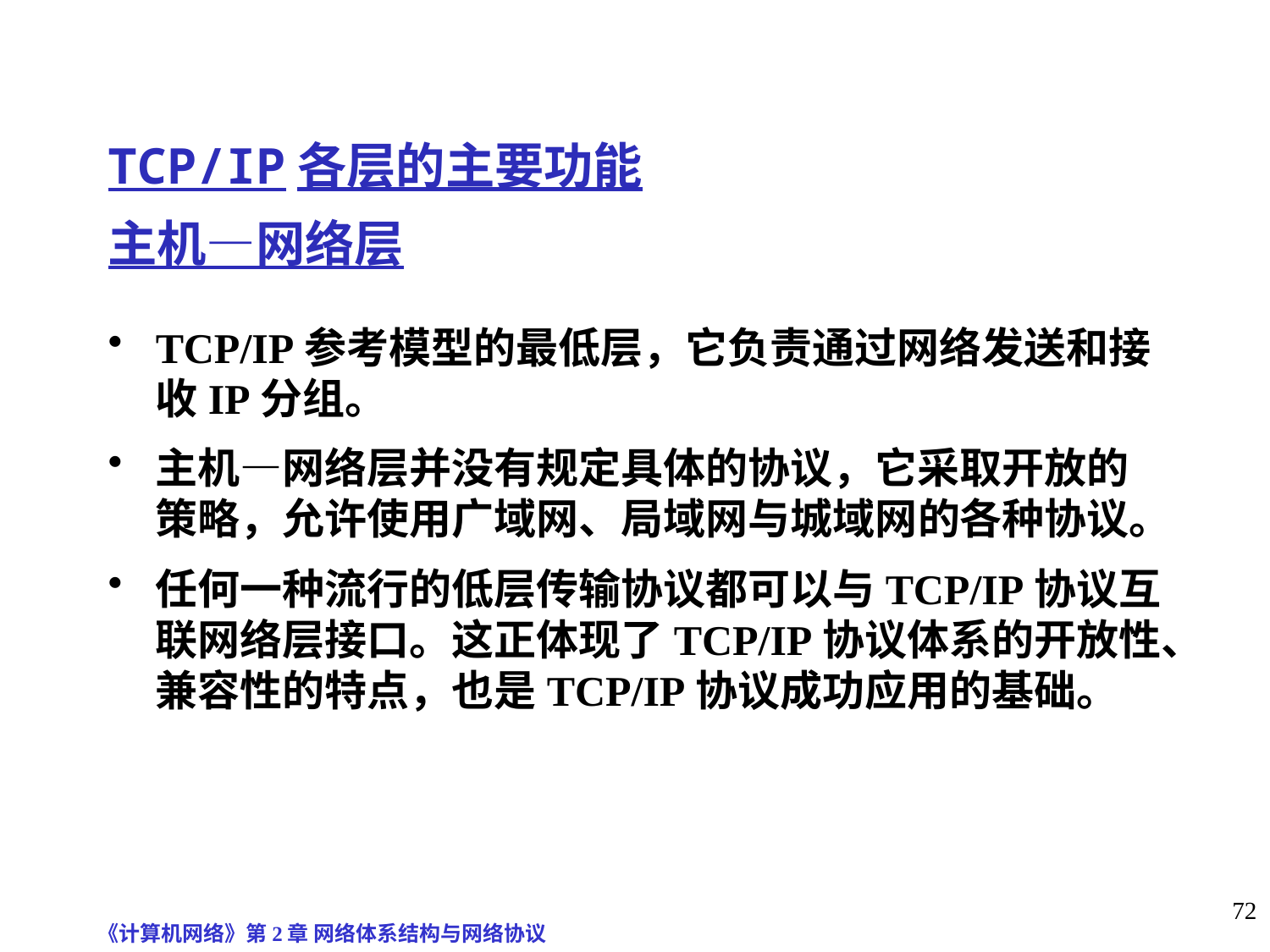

# TCP/IP各层的主要功能
主机—网络层

TCP/IP参考模型的最低层，它负责通过网络发送和接收IP分组。
主机—网络层并没有规定具体的协议，它采取开放的策略，允许使用广域网、局域网与城域网的各种协议。
任何一种流行的低层传输协议都可以与TCP/IP协议互联网络层接口。这正体现了TCP/IP协议体系的开放性、兼容性的特点，也是TCP/IP协议成功应用的基础。

《计算机网络》第2章 网络体系结构与网络协议
72